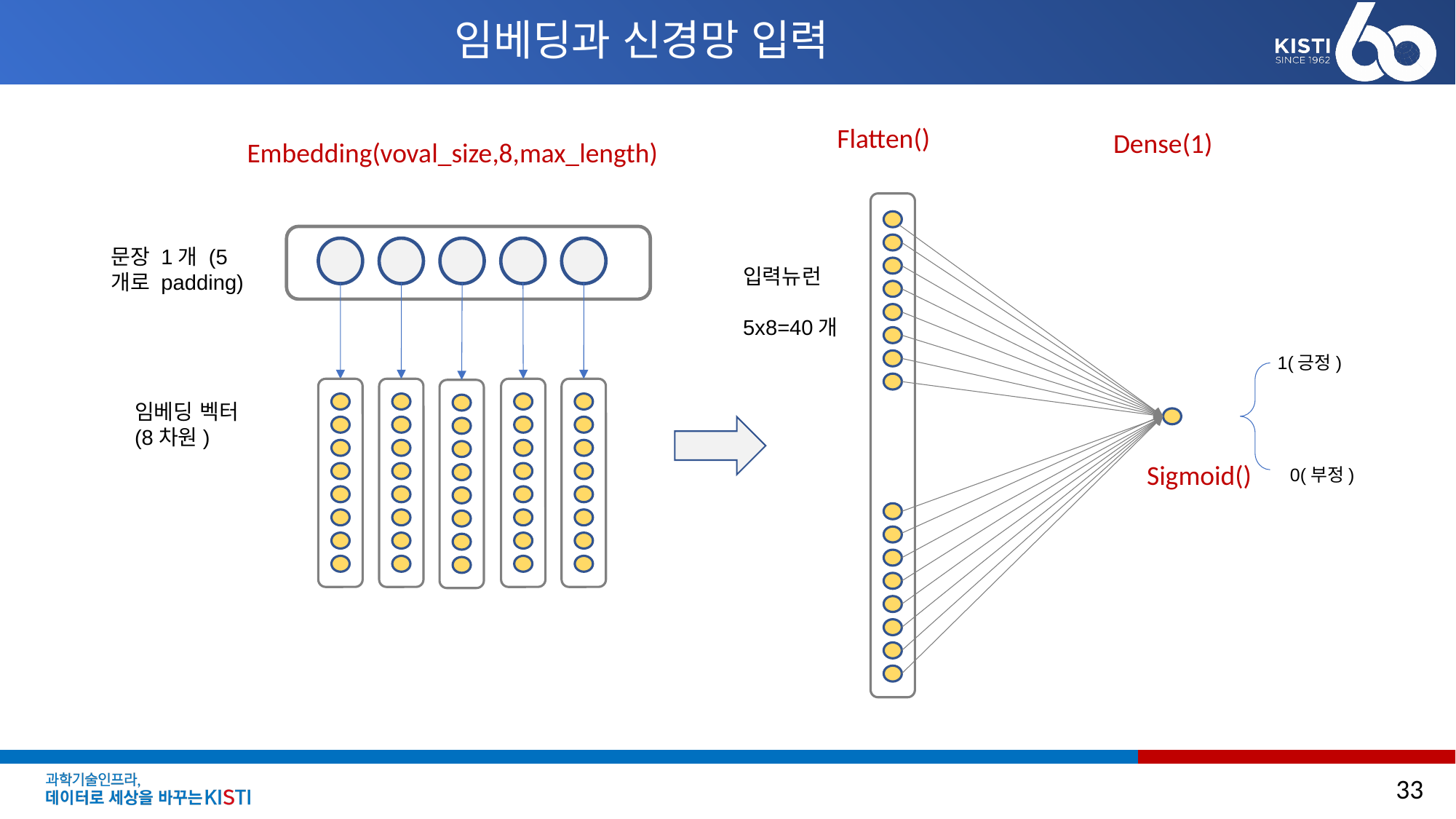

# 임베딩과 신경망 입력
Flatten()
Dense(1)
Embedding(voval_size,8,max_length)

문장 1개 (5개로 padding)
입력뉴런

5x8=40개

1(긍정)

임베딩 벡터
(8차원)

Sigmoid()
0(부정)

33